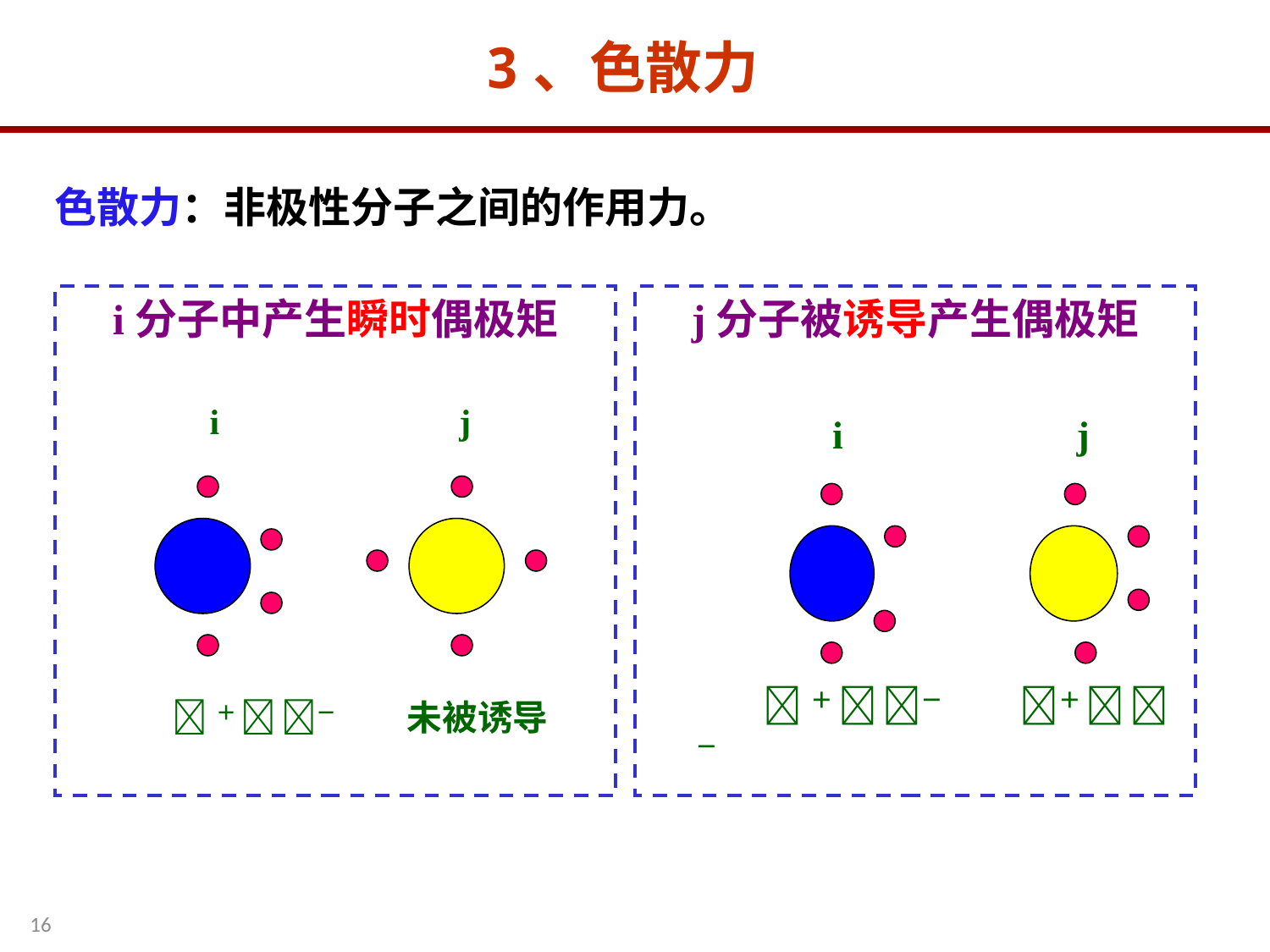

3、色散力

色散力：非极性分子之间的作用力。
i分子中产生瞬时偶极矩

                i                           j

             δ＋ → δ－               未被诱导
j分子被诱导产生偶极矩

                   i                        j

             δ＋ → δ－               δ＋ → δ－

16